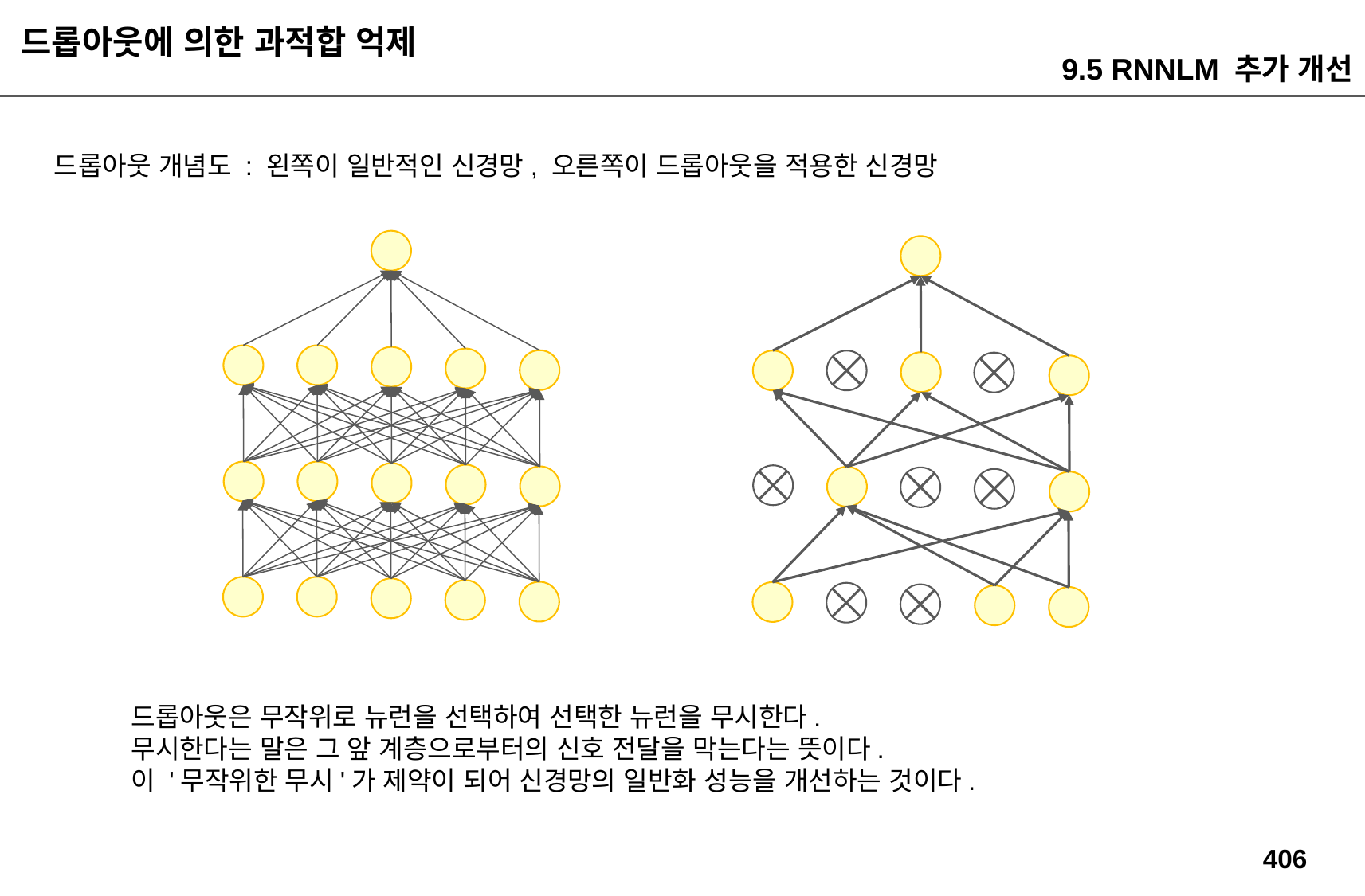

드롭아웃에 의한 과적합 억제
9.5 RNNLM 추가 개선
드롭아웃 개념도 : 왼쪽이 일반적인 신경망, 오른쪽이 드롭아웃을 적용한 신경망

드롭아웃은 무작위로 뉴런을 선택하여 선택한 뉴런을 무시한다.
무시한다는 말은 그 앞 계층으로부터의 신호 전달을 막는다는 뜻이다.
이 '무작위한 무시'가 제약이 되어 신경망의 일반화 성능을 개선하는 것이다.